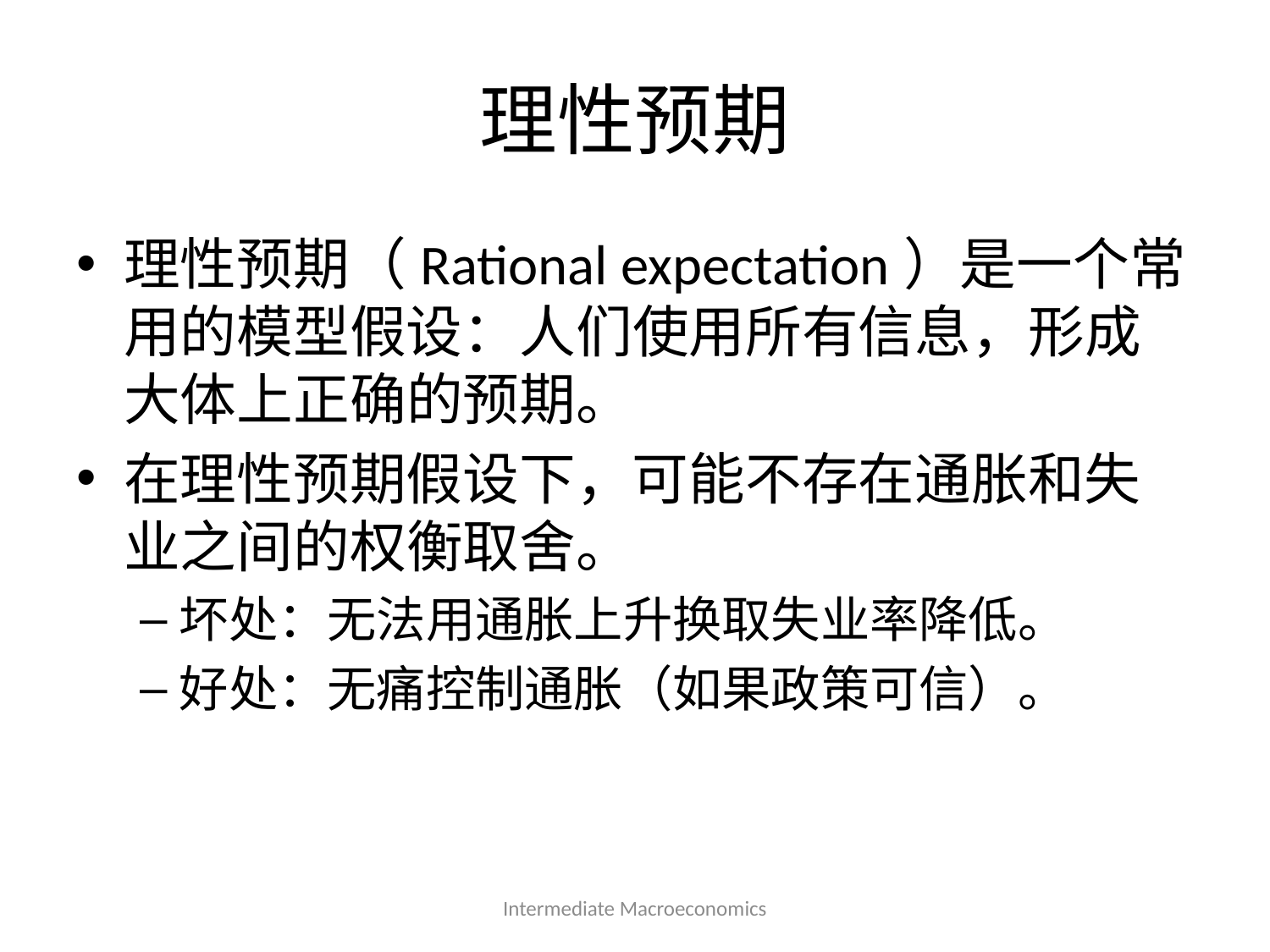

# 理性预期
理性预期（Rational expectation）是一个常用的模型假设：人们使用所有信息，形成大体上正确的预期。
在理性预期假设下，可能不存在通胀和失业之间的权衡取舍。
坏处：无法用通胀上升换取失业率降低。
好处：无痛控制通胀（如果政策可信）。
Intermediate Macroeconomics